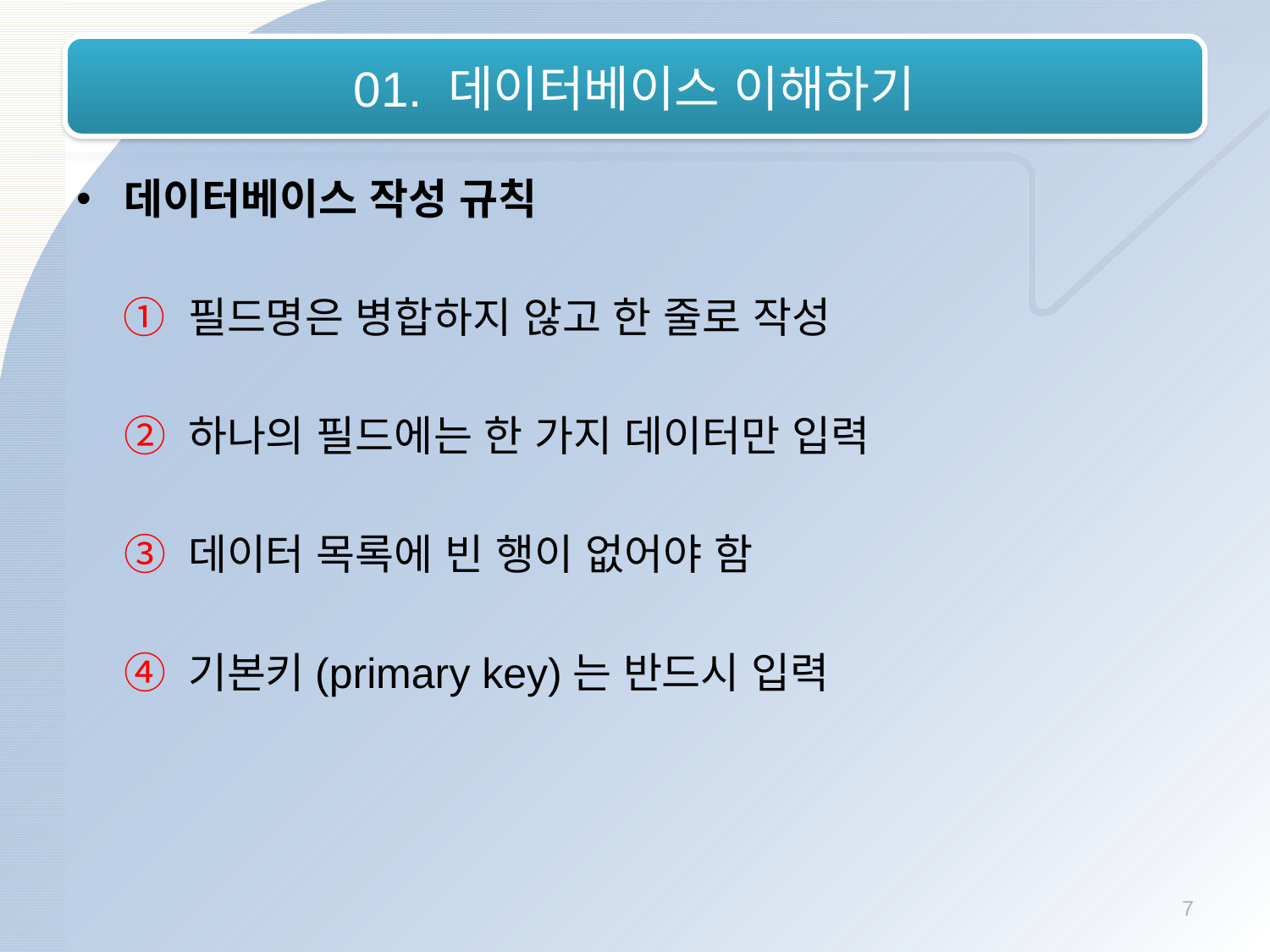

# 01. 데이터베이스 이해하기
데이터베이스 작성 규칙

    ① 필드명은 병합하지 않고 한 줄로 작성

    ② 하나의 필드에는 한 가지 데이터만 입력

    ③ 데이터 목록에 빈 행이 없어야 함

    ④ 기본키(primary key)는 반드시 입력
7